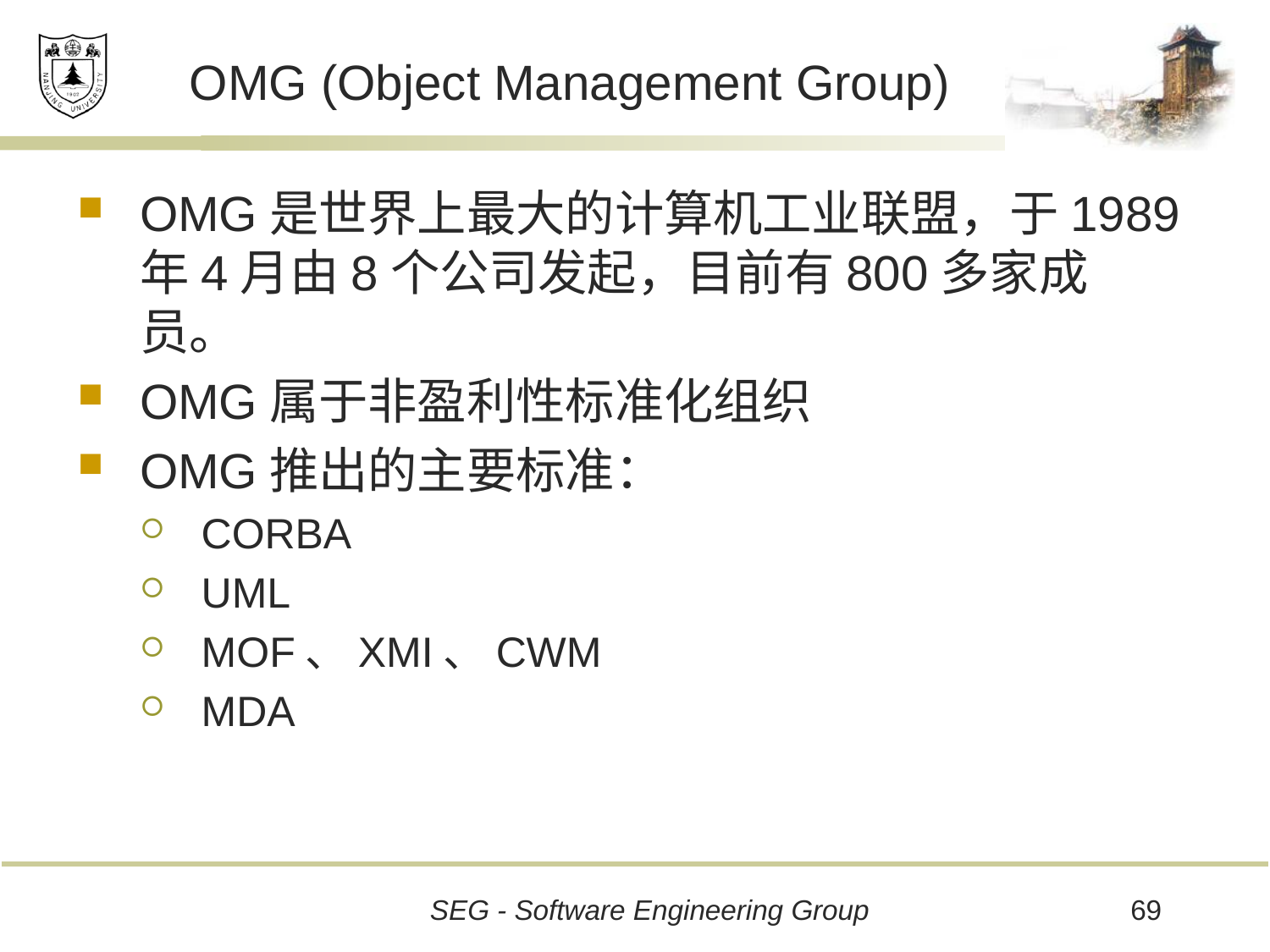

# OMG (Object Management Group)
OMG是世界上最大的计算机工业联盟，于1989年4月由8个公司发起，目前有800多家成员。
OMG属于非盈利性标准化组织
OMG推出的主要标准：
CORBA
UML
MOF、XMI、CWM
MDA
69
SEG - Software Engineering Group